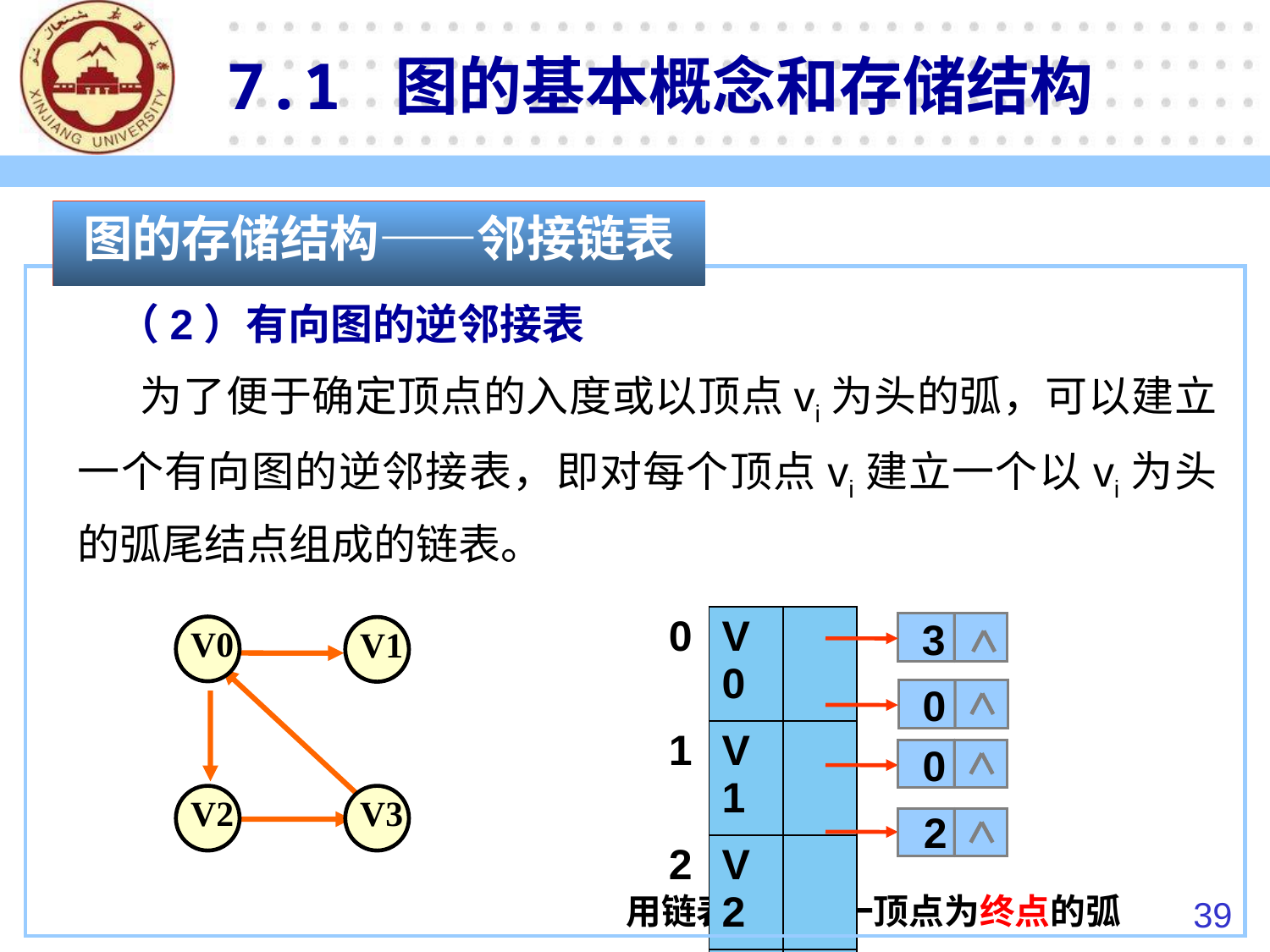

7.1 图的基本概念和存储结构
图的存储结构——邻接链表

（2）有向图的逆邻接表
　  为了便于确定顶点的入度或以顶点vi为头的弧，可以建立一个有向图的逆邻接表，即对每个顶点vi建立一个以vi为头的弧尾结点组成的链表。
| 0 | V0 |  |
| --- | --- | --- |
| 1 | V1 |  |
| 2 | V2 |  |
| 3 | V3 |  |
3

0

0

2

 V0

 V1

 V2

 V3

用链表存储同一顶点为终点的弧
39